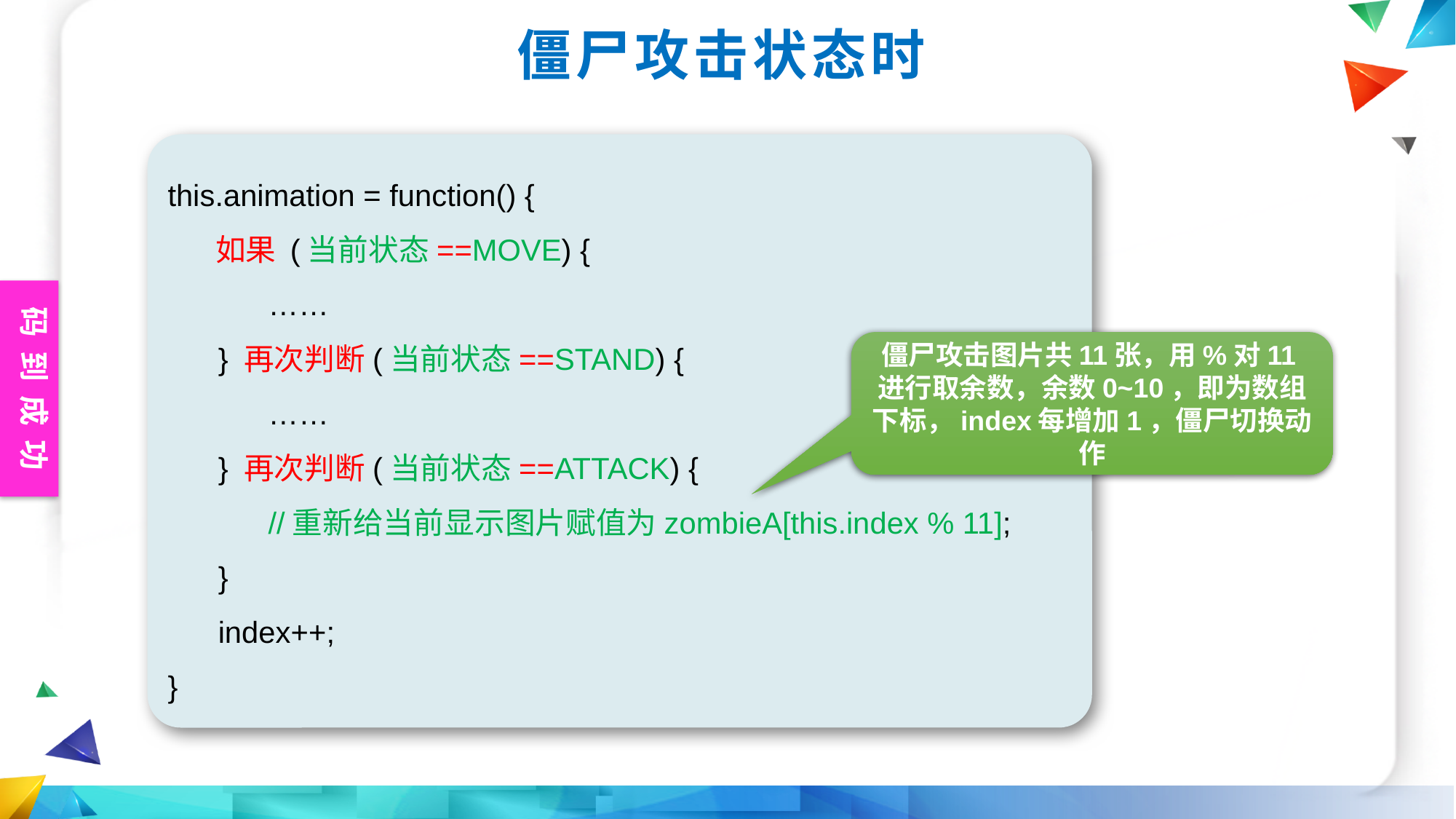

僵尸攻击状态时
this.animation = function() {
      如果 (当前状态==MOVE) {
            ……
      } 再次判断(当前状态==STAND) {
            ……
      } 再次判断(当前状态==ATTACK) {
            //重新给当前显示图片赋值为zombieA[this.index % 11];
      }
      index++;
}
僵尸攻击图片共11张，用%对11进行取余数，余数0~10，即为数组下标，index每增加1，僵尸切换动作